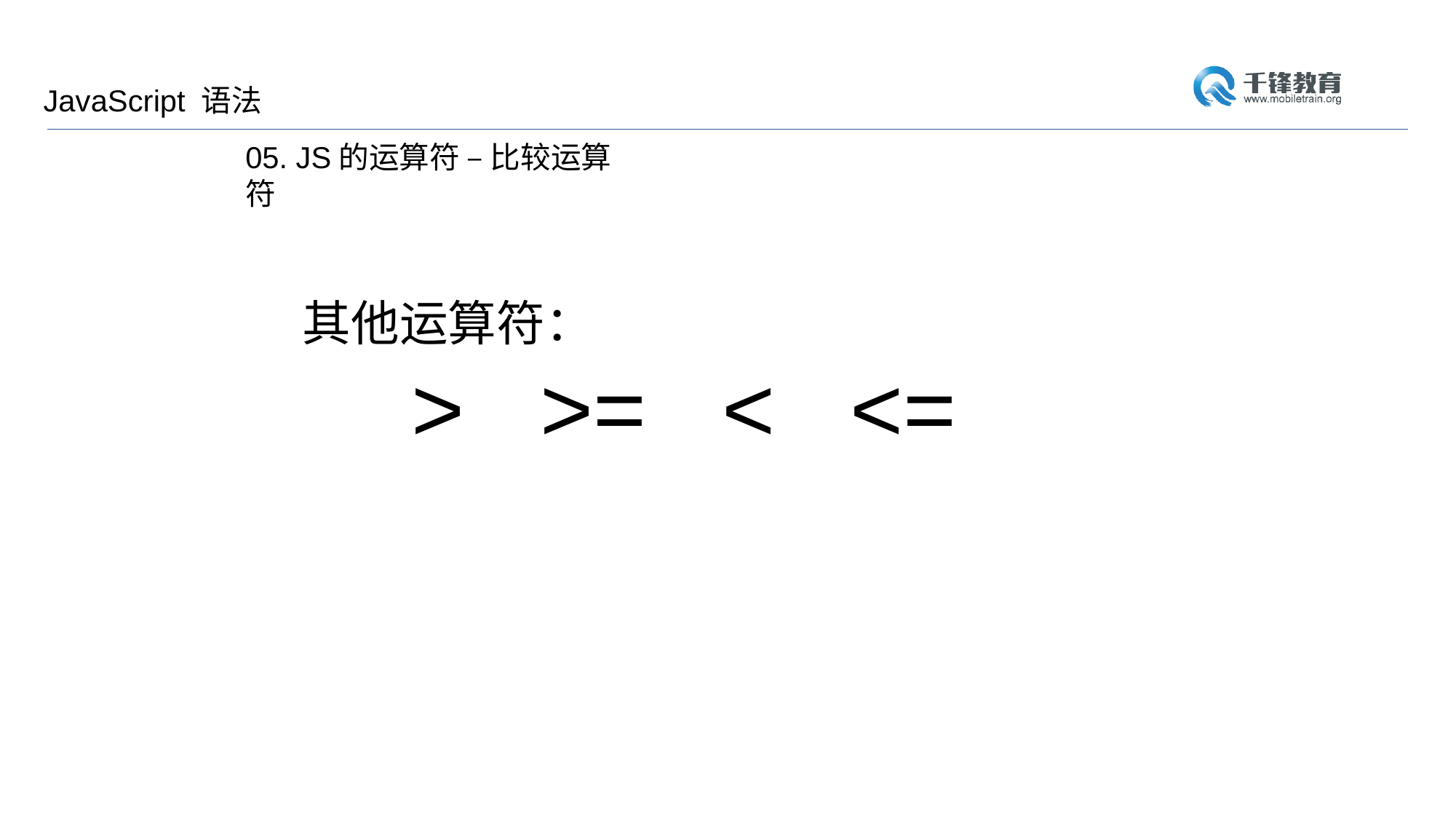

JavaScript 语法
05. JS的运算符 – 比较运算符
其他运算符：
	>   >=   <   <=